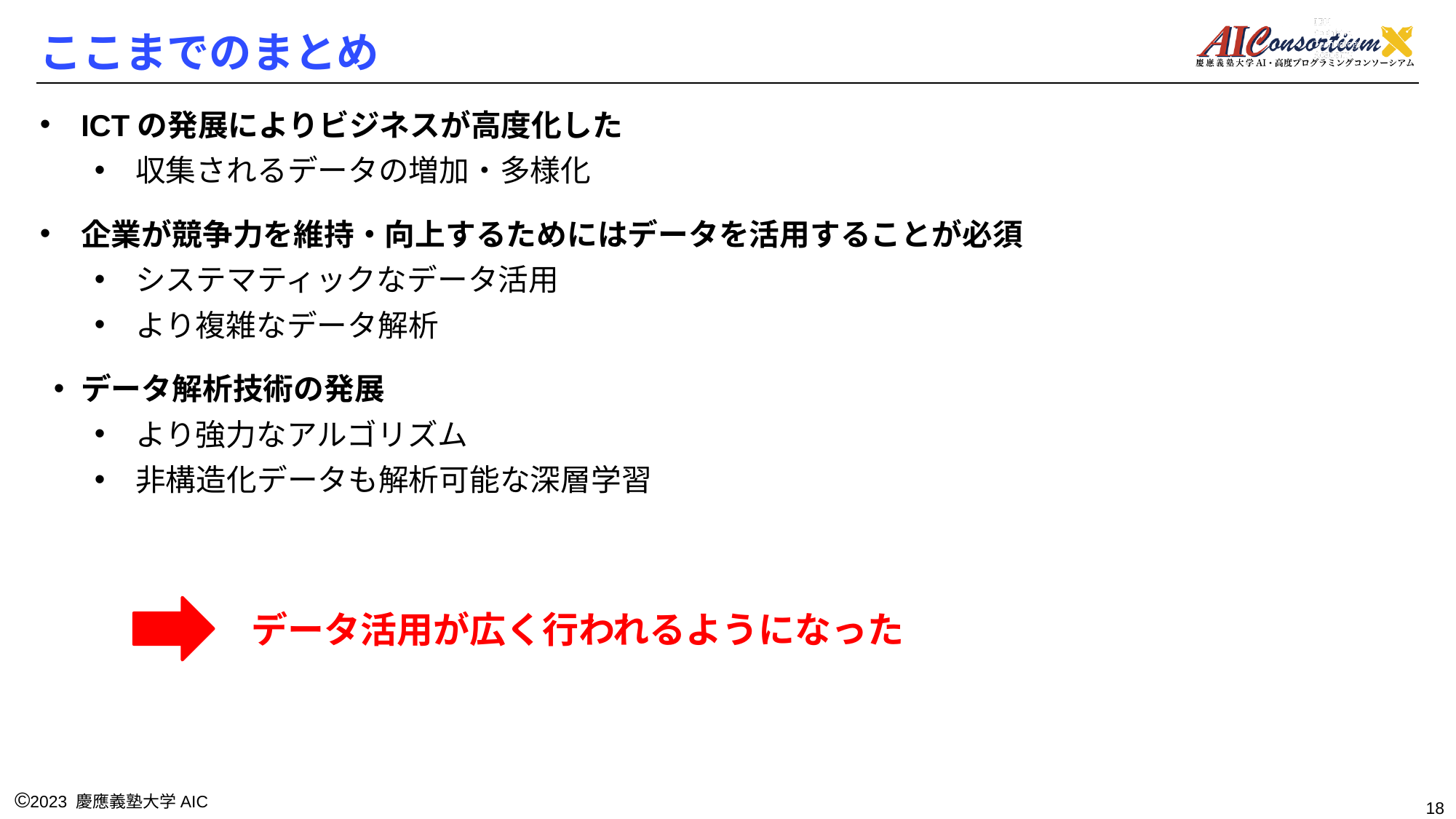

# ここまでのまとめ
ICTの発展によりビジネスが高度化した
収集されるデータの増加・多様化
企業が競争力を維持・向上するためにはデータを活用することが必須
システマティックなデータ活用
より複雑なデータ解析
データ解析技術の発展
より強力なアルゴリズム
非構造化データも解析可能な深層学習

データ活用が広く行われるようになった
18